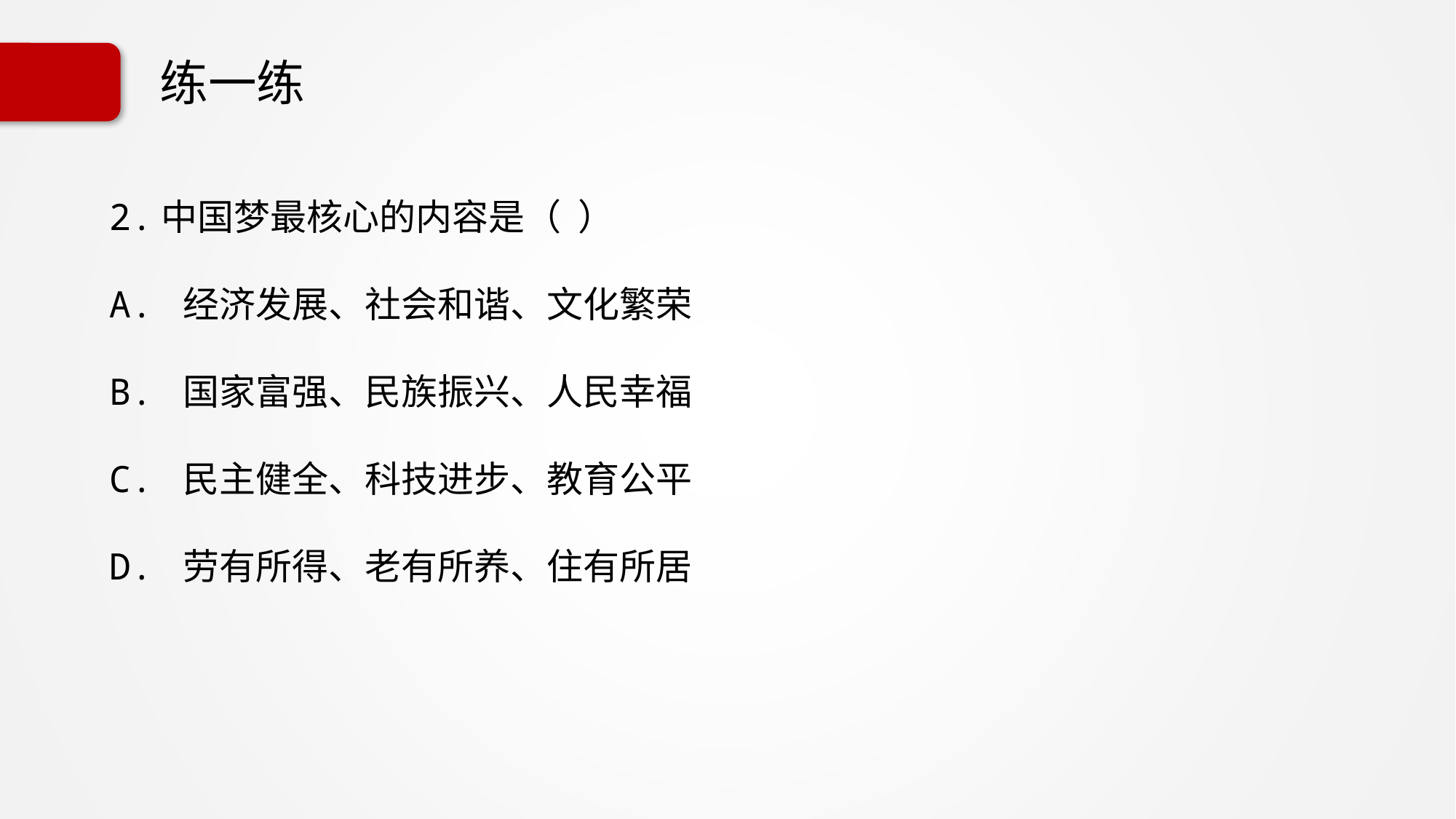

# 练一练
2.中国梦最核心的内容是（  ）

A. 经济发展、社会和谐、文化繁荣

B. 国家富强、民族振兴、人民幸福

C. 民主健全、科技进步、教育公平

D. 劳有所得、老有所养、住有所居